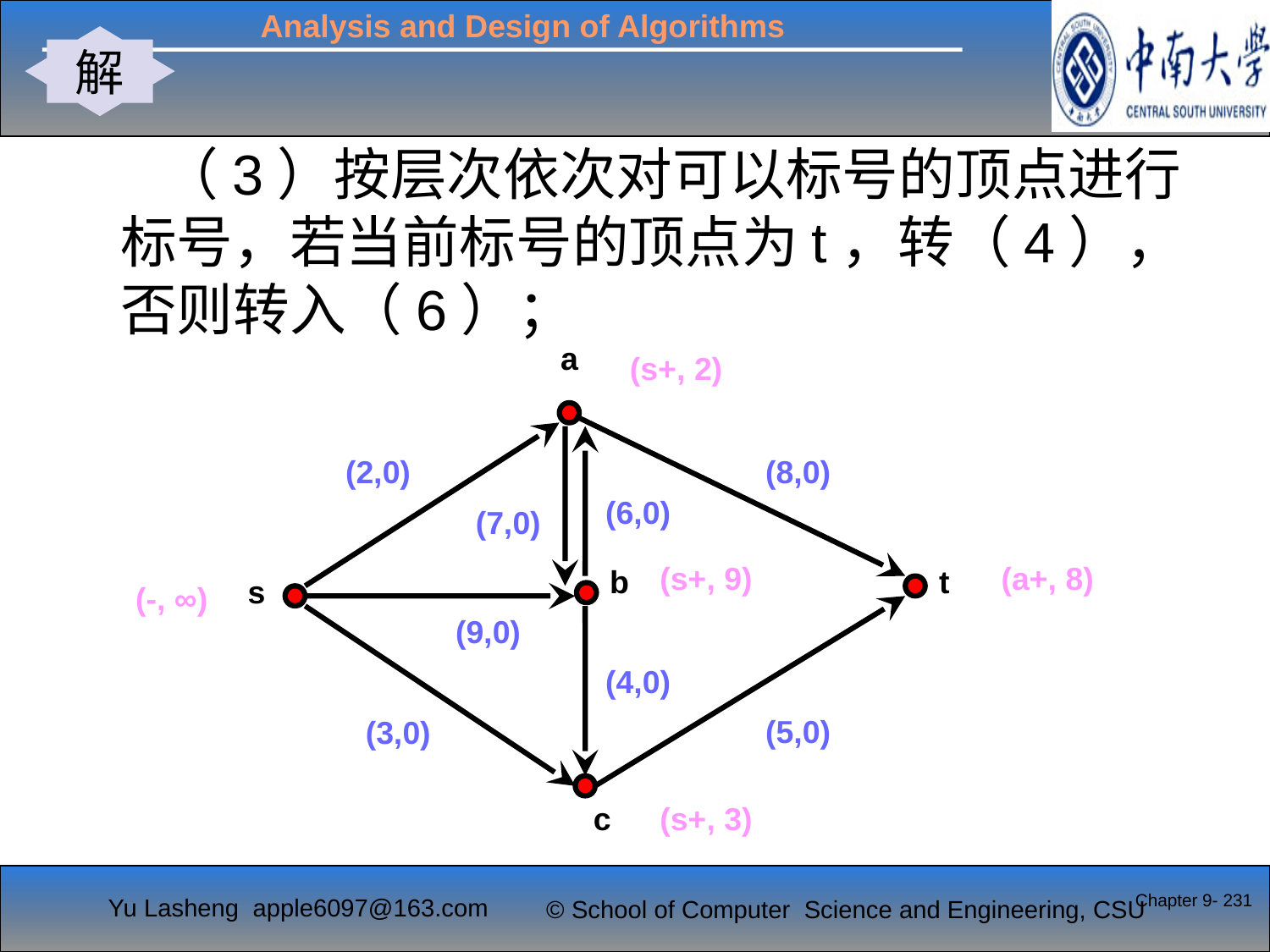

解
#
      （3）按层次依次对可以标号的顶点进行标号，若当前标号的顶点为t，转（4），否则转入（6）；
a

(2,0)
(8,0)
(6,0)
(7,0)
b
t
s

(9,0)

(4,0)
(5,0)
(3,0)

c
(s+, 2)
(s+, 9)
(a+, 8)
(-, ∞)
(s+, 3)
Chapter 9- 231